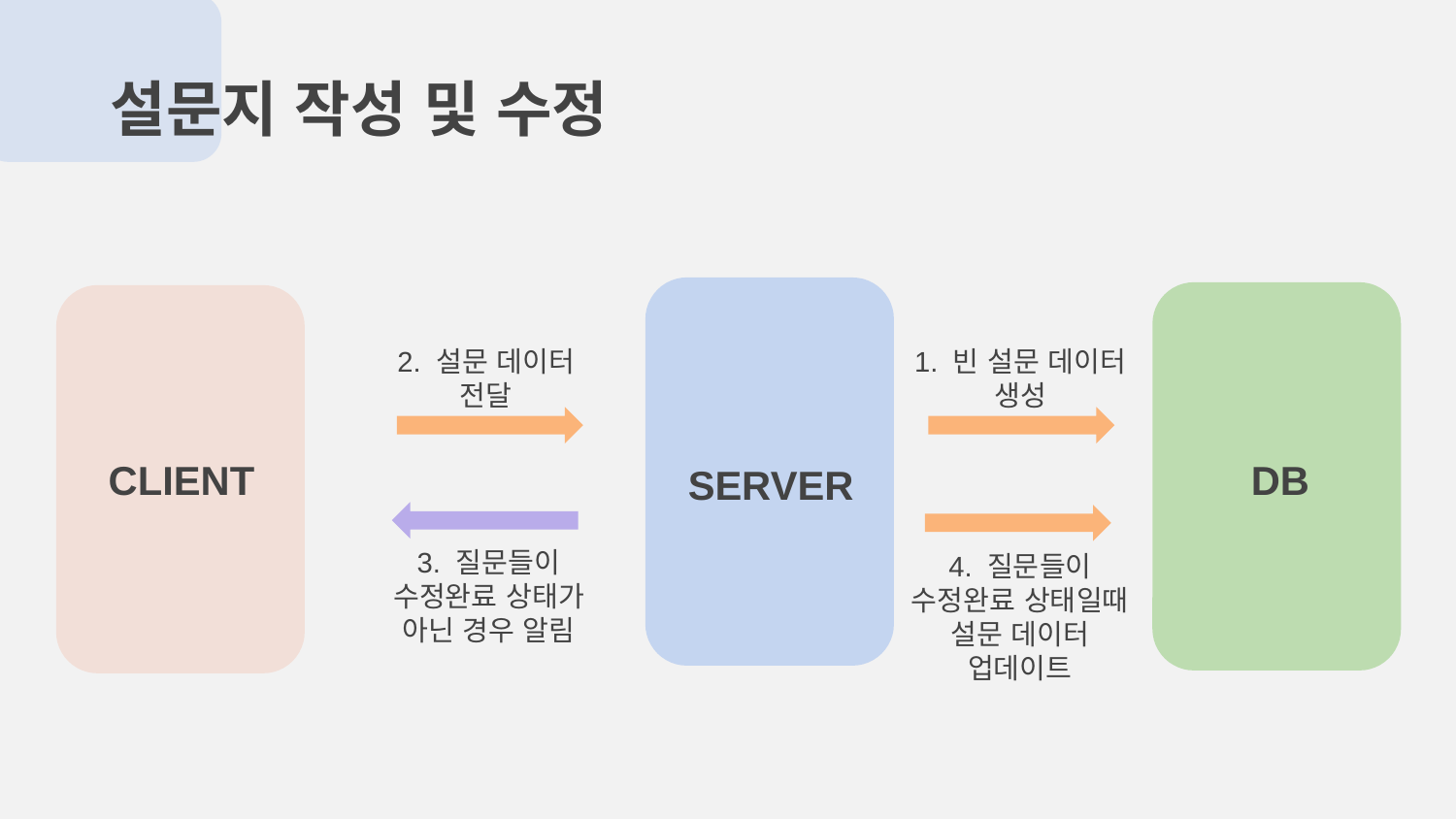

설문지 작성 및 수정

2. 설문 데이터 전달
1. 빈 설문 데이터 생성

CLIENT
DB
SERVER

3. 질문들이 수정완료 상태가 아닌 경우 알림
4. 질문들이 수정완료 상태일때 설문 데이터 업데이트